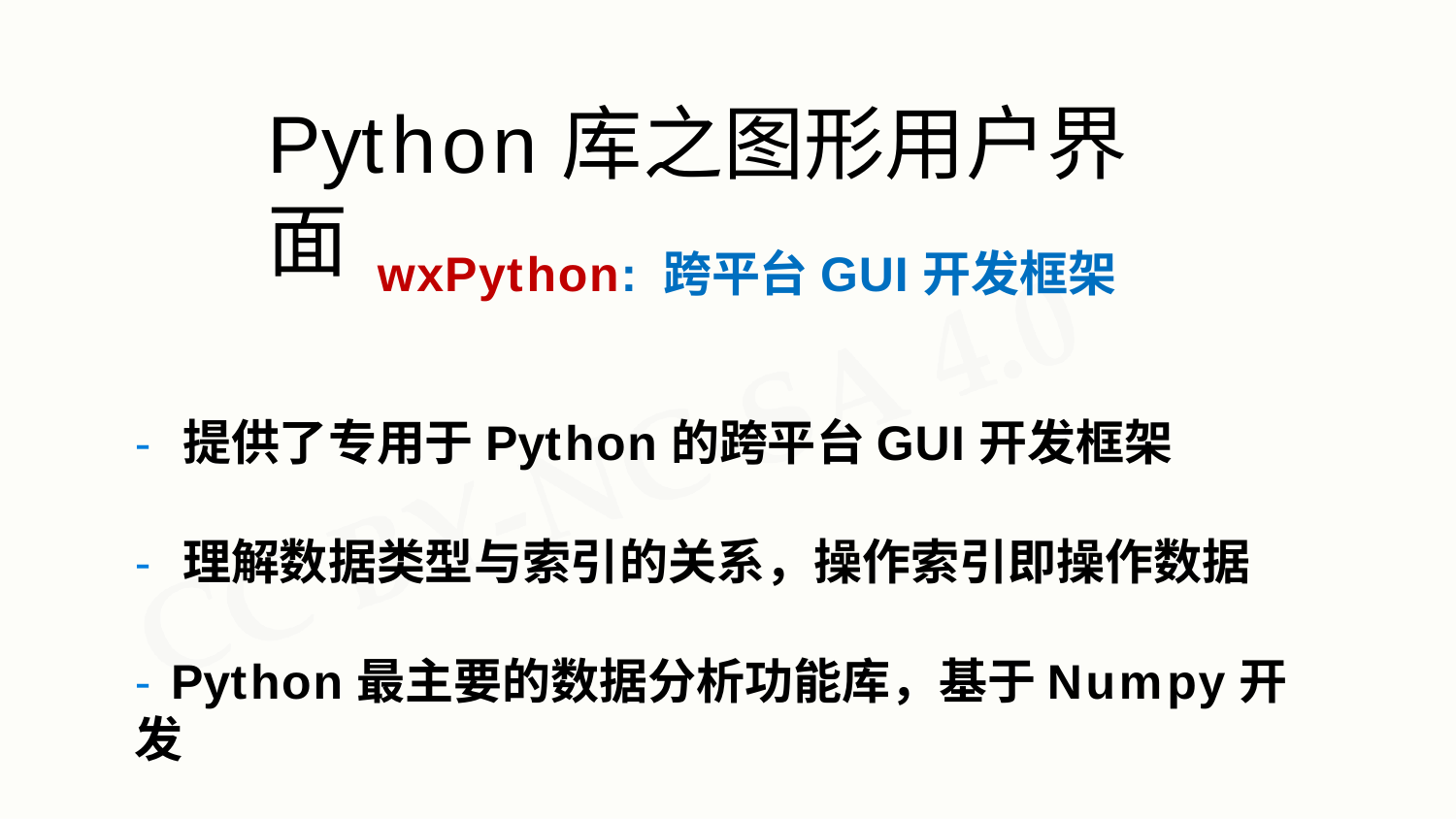

# Python库之图形用户界面
wxPython: 跨平台GUI开发框架

- 提供了专用于Python的跨平台GUI开发框架

- 理解数据类型与索引的关系，操作索引即操作数据

- Python最主要的数据分析功能库，基于Numpy开发